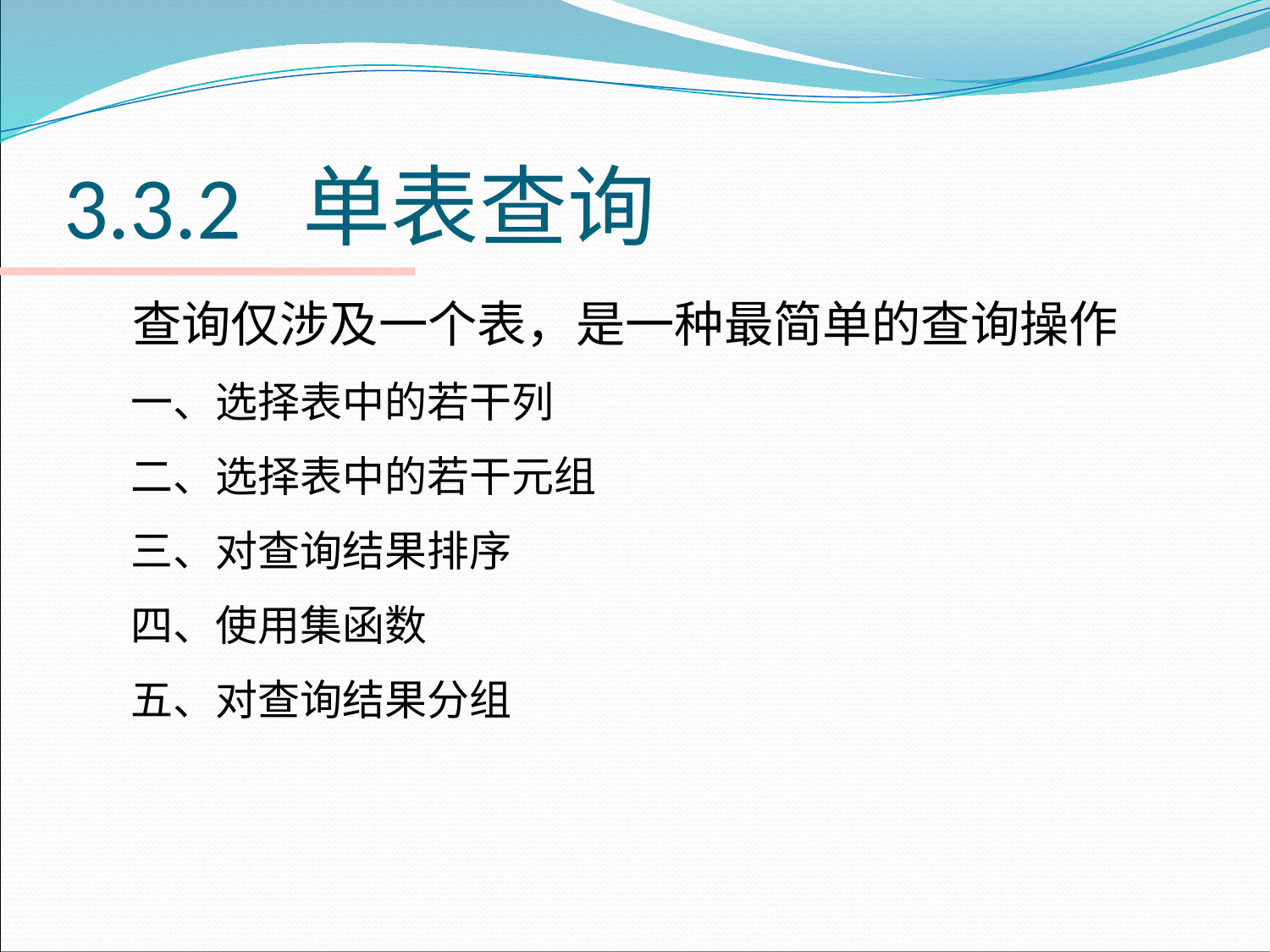

# 3.3.2  单表查询
    查询仅涉及一个表，是一种最简单的查询操作
一、选择表中的若干列
二、选择表中的若干元组
三、对查询结果排序
四、使用集函数
五、对查询结果分组

264